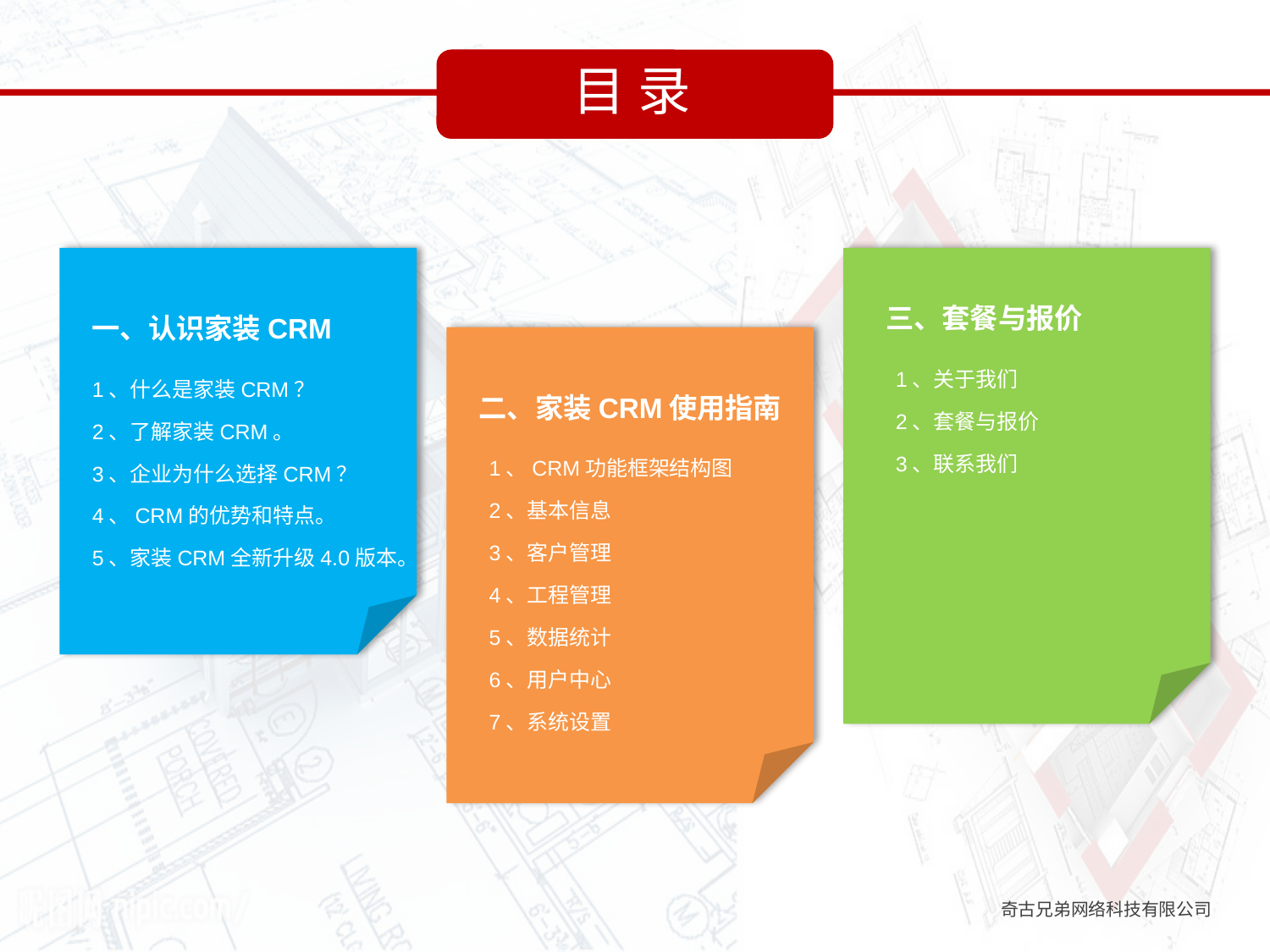

# 目 录

一、认识家装CRM
1、什么是家装CRM？
2、了解家装CRM。
3、企业为什么选择CRM？
4、CRM的优势和特点。
5、家装CRM全新升级4.0版本。

三、套餐与报价
1、关于我们
2、套餐与报价
3、联系我们

二、家装CRM使用指南
1、CRM功能框架结构图
2、基本信息
3、客户管理
4、工程管理
5、数据统计
6、用户中心
7、系统设置
奇古兄弟网络科技有限公司